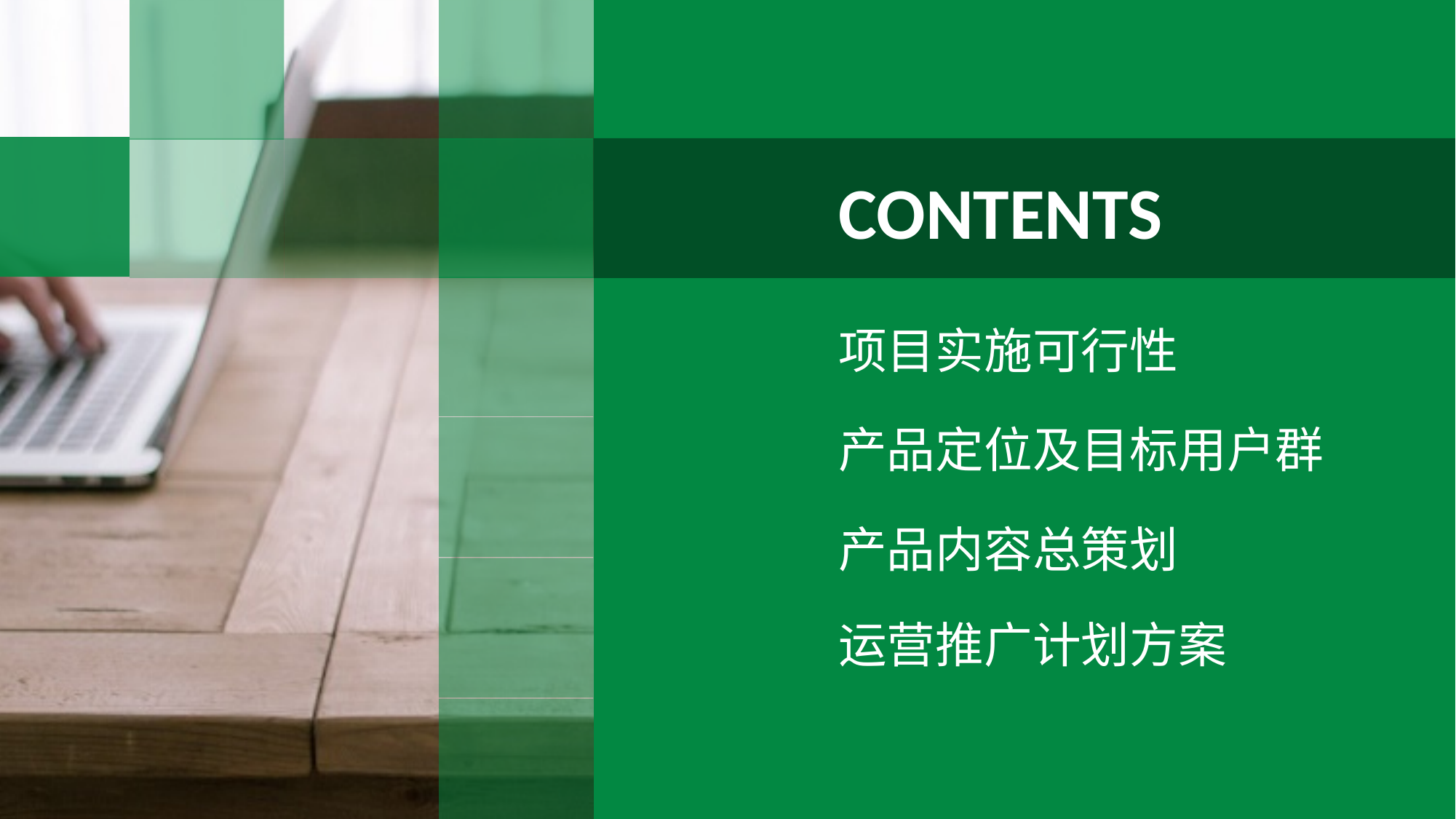

CONTENTS
项目实施可行性
产品定位及目标用户群
产品内容总策划
运营推广计划方案